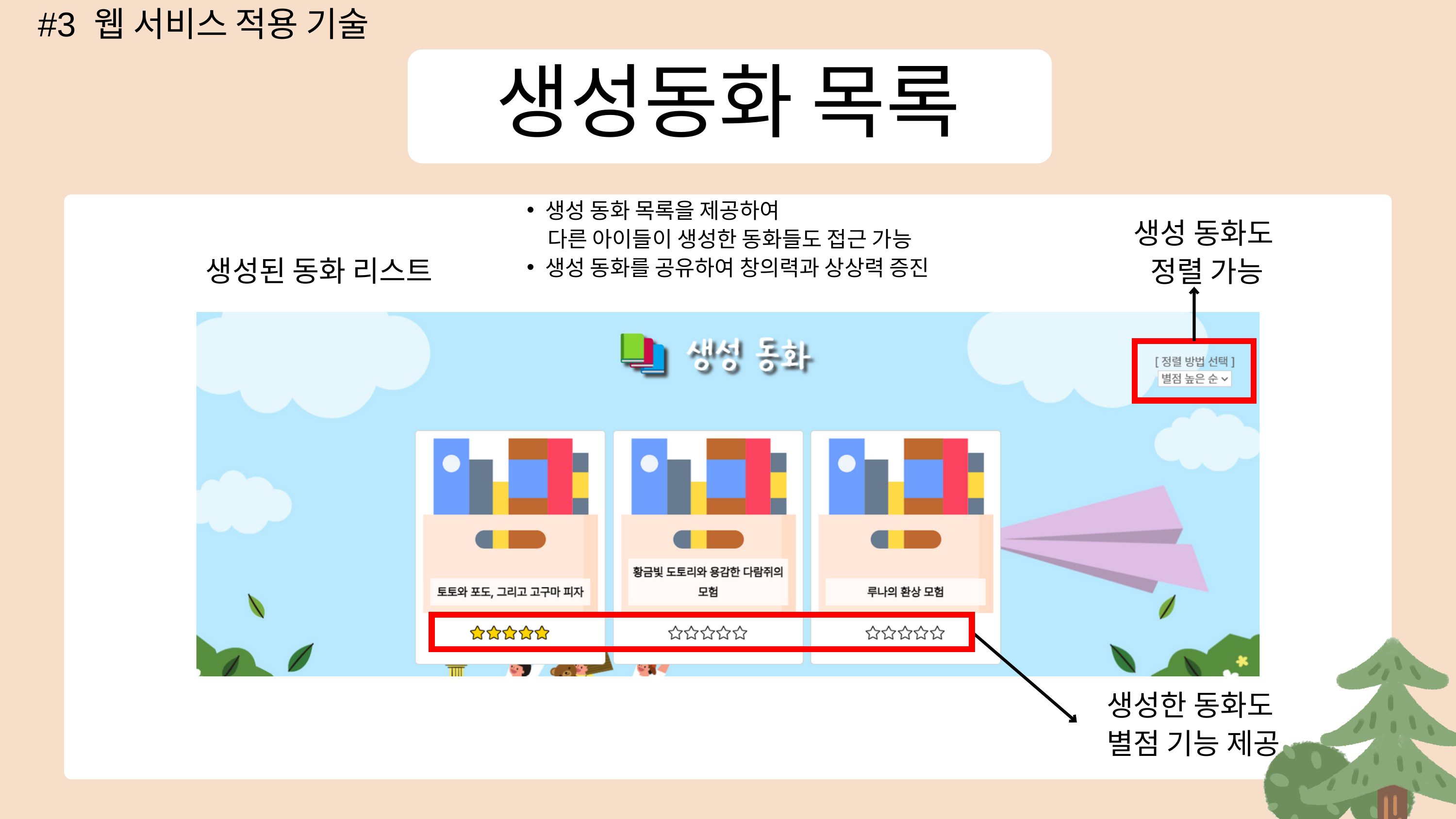

#3 웹 서비스 적용 기술

생성동화 목록
생성 동화 목록을 제공하여
       다른 아이들이 생성한 동화들도 접근 가능
생성 동화를 공유하여 창의력과 상상력 증진

생성 동화도
정렬 가능
생성된 동화 리스트

생성한 동화도
별점 기능 제공